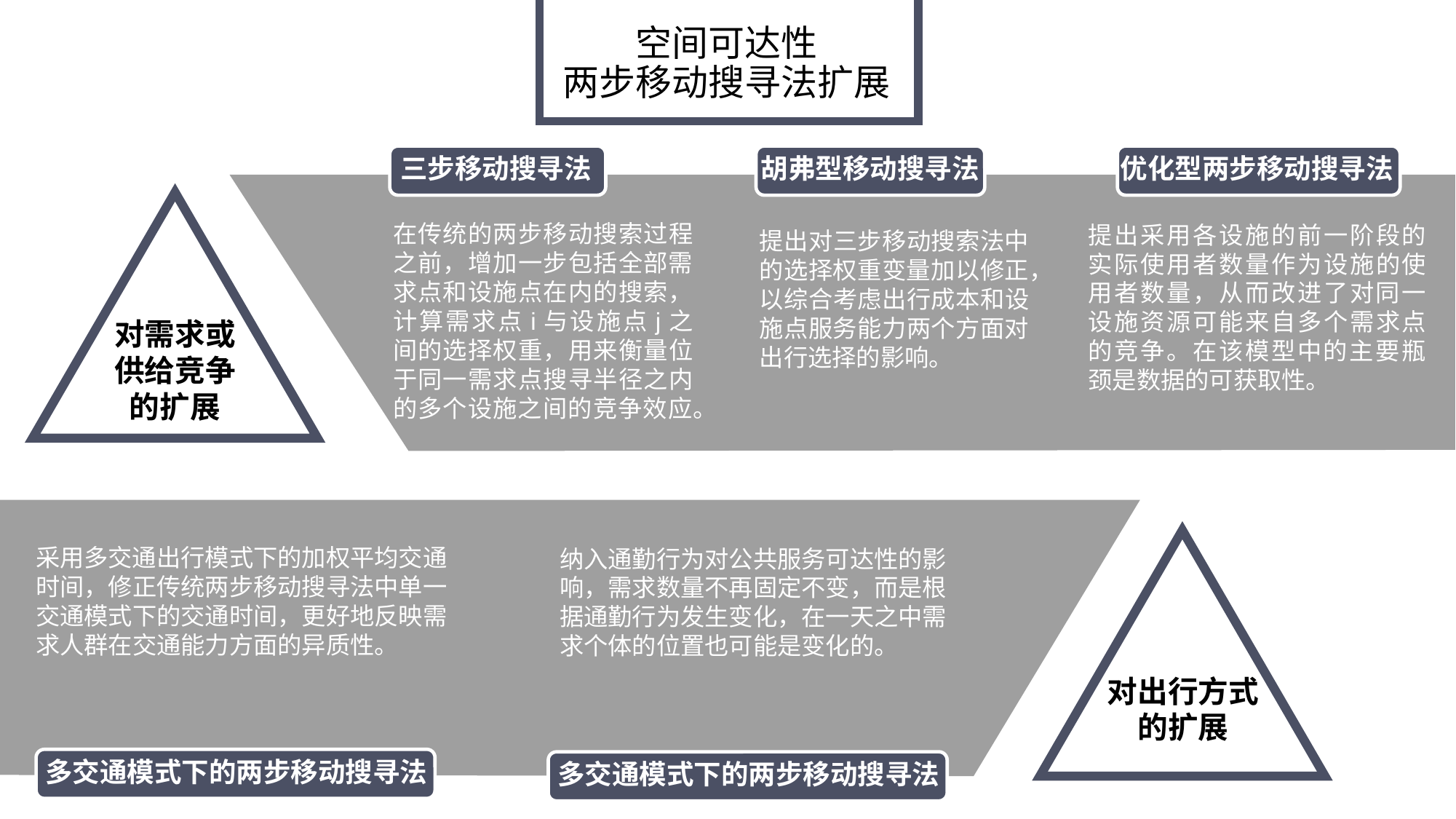

空间可达性
两步移动搜寻法扩展
三步移动搜寻法

胡弗型移动搜寻法

优化型两步移动搜寻法

在传统的两步移动搜索过程之前，增加一步包括全部需求点和设施点在内的搜索，计算需求点i与设施点j之间的选择权重，用来衡量位于同一需求点搜寻半径之内的多个设施之间的竞争效应。
提出采用各设施的前一阶段的实际使用者数量作为设施的使用者数量，从而改进了对同一设施资源可能来自多个需求点的竞争。在该模型中的主要瓶颈是数据的可获取性。
提出对三步移动搜索法中的选择权重变量加以修正，以综合考虑出行成本和设施点服务能力两个方面对出行选择的影响。
对需求或供给竞争的扩展

采用多交通出行模式下的加权平均交通时间，修正传统两步移动搜寻法中单一交通模式下的交通时间，更好地反映需求人群在交通能力方面的异质性。
纳入通勤行为对公共服务可达性的影响，需求数量不再固定不变，而是根据通勤行为发生变化，在一天之中需求个体的位置也可能是变化的。
对出行方式的扩展
多交通模式下的两步移动搜寻法

多交通模式下的两步移动搜寻法